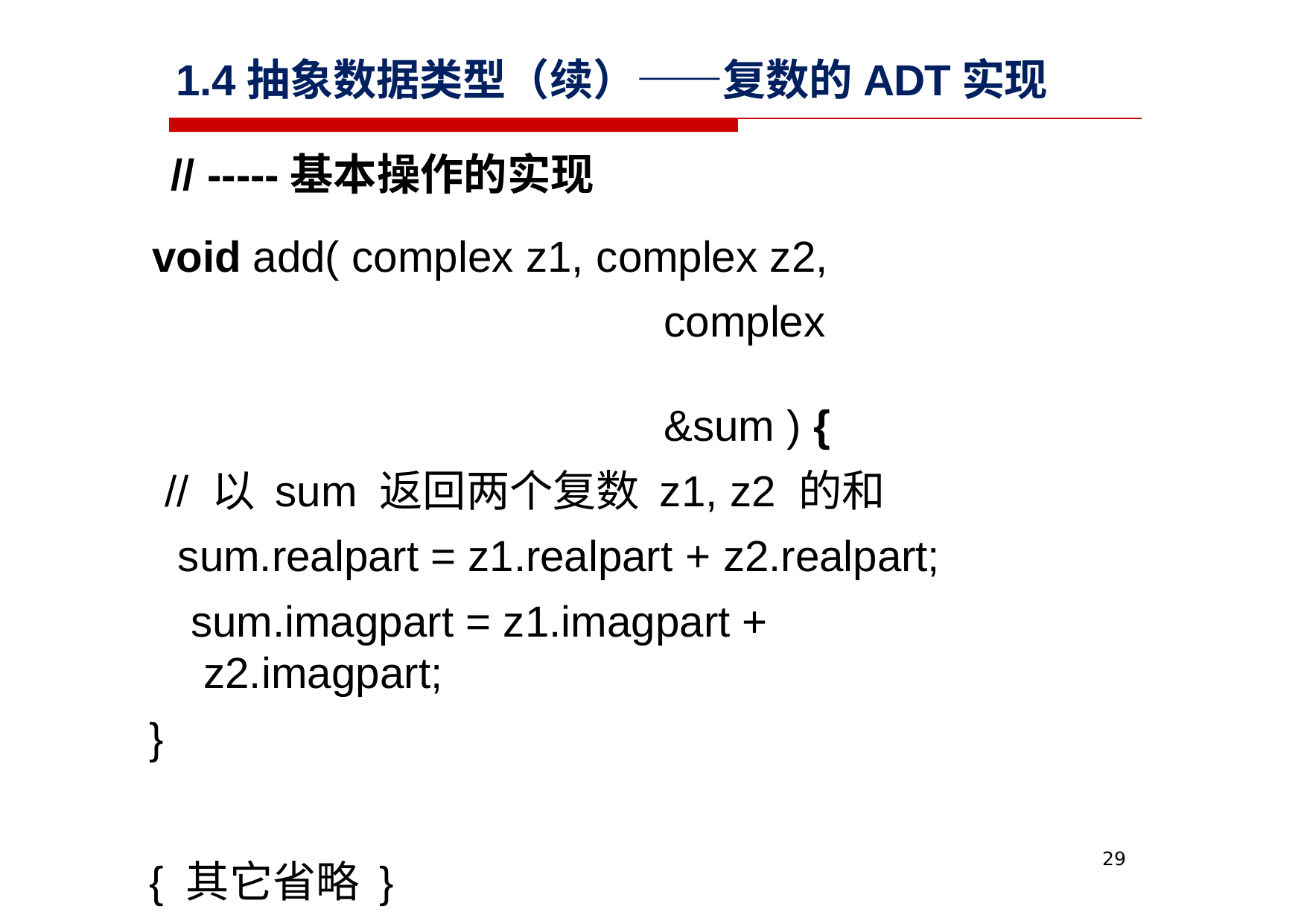

1.4抽象数据类型（续）——复数的ADT实现
// -----基本操作的实现
void add( complex z1, complex z2,
complex	&sum ) {
// 以 sum 返回两个复数 z1, z2 的和 sum.realpart = z1.realpart + z2.realpart;
sum.imagpart = z1.imagpart + z2.imagpart;
}

{ 其它省略 }

29